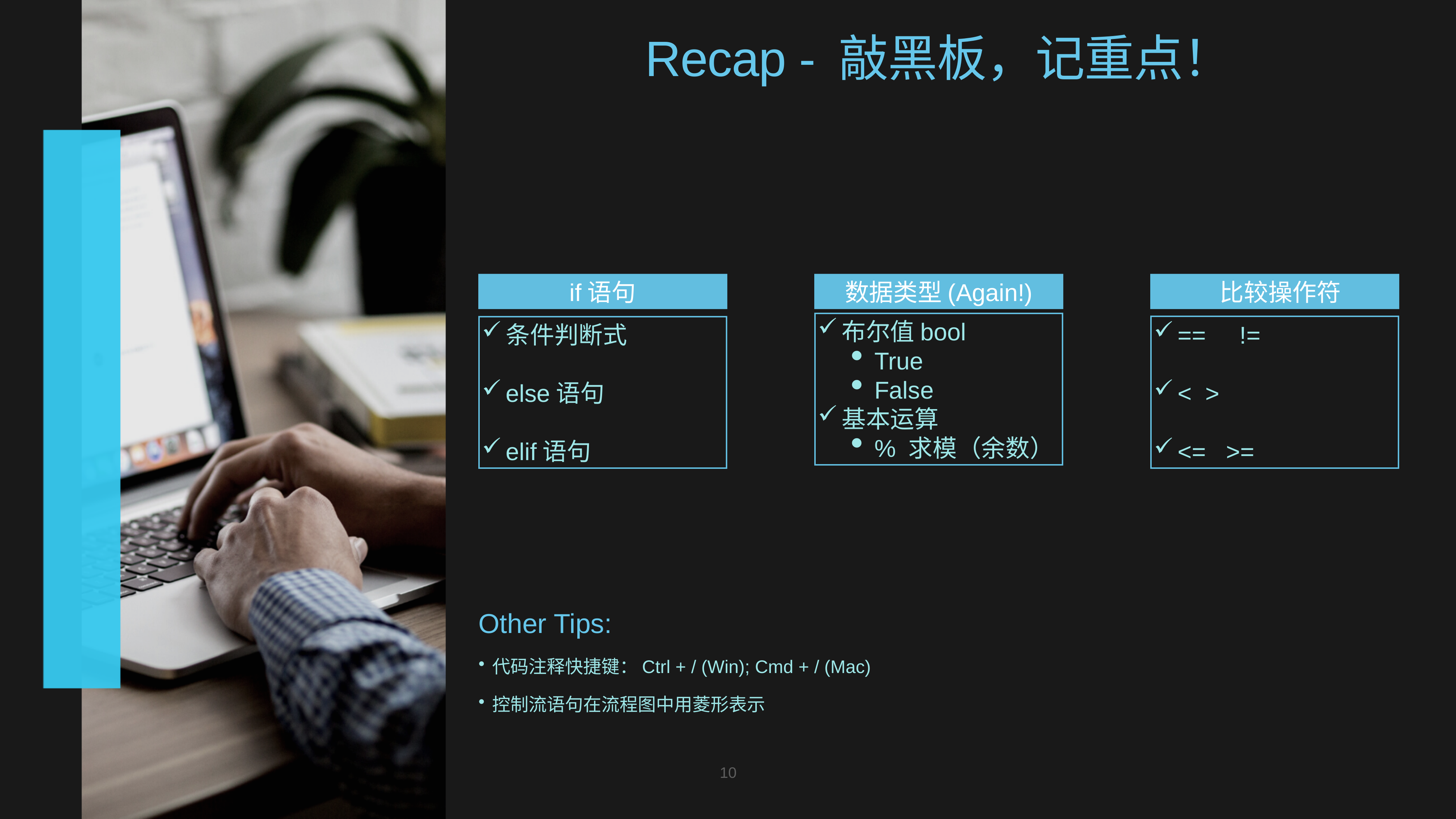

Recap - 敲黑板，记重点！
if语句
数据类型(Again!)
 比较操作符
布尔值bool
True
False
基本运算
% 求模（余数）
==     !=

<  >

<=   >=
条件判断式

else语句

elif语句
Other Tips:
代码注释快捷键：Ctrl + / (Win); Cmd + / (Mac)
控制流语句在流程图中用菱形表示
10